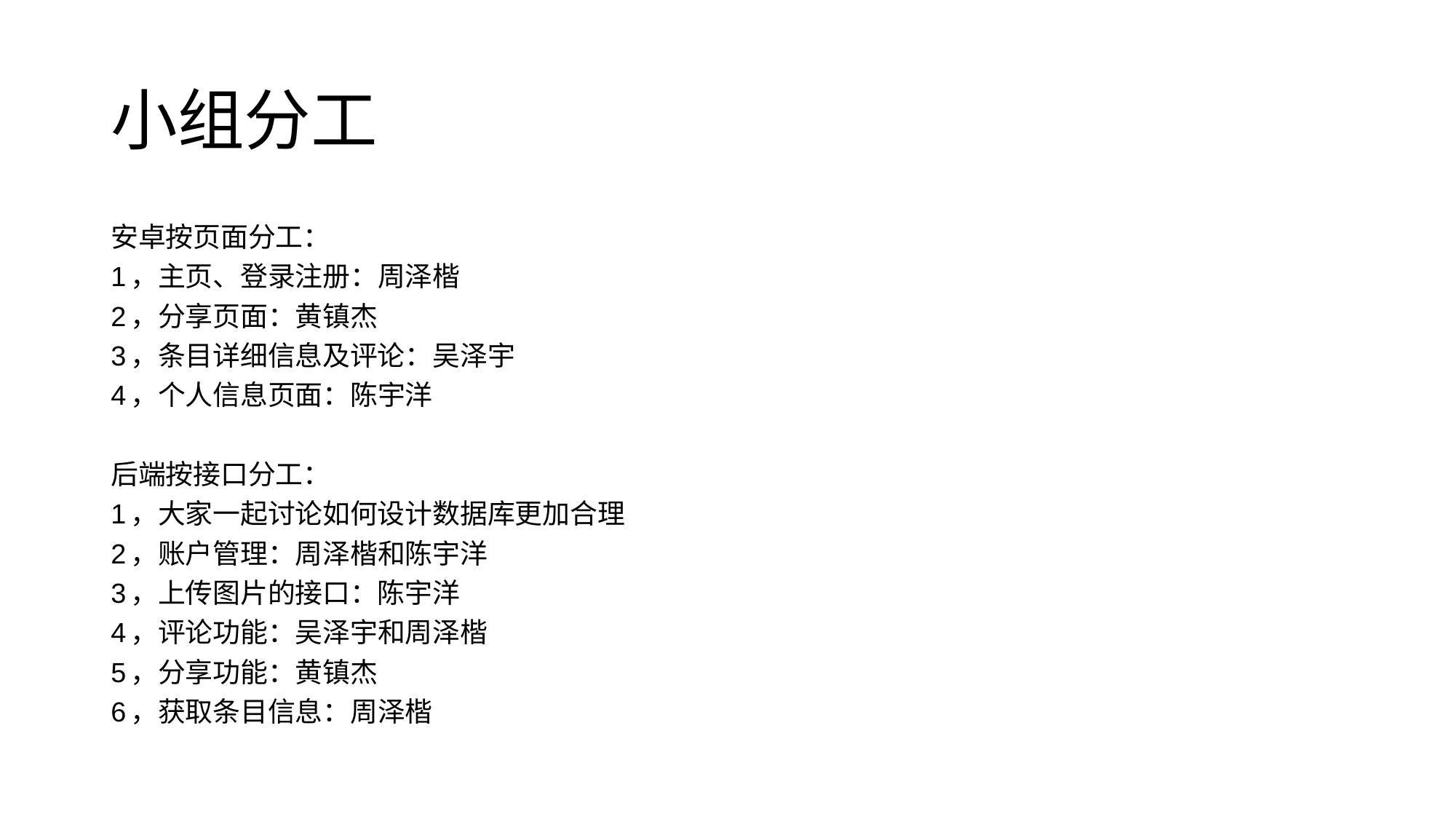

# 小组分工
安卓按页面分工：
1，主页、登录注册：周泽楷
2，分享页面：黄镇杰
3，条目详细信息及评论：吴泽宇
4，个人信息页面：陈宇洋

后端按接口分工：
1，大家一起讨论如何设计数据库更加合理
2，账户管理：周泽楷和陈宇洋
3，上传图片的接口：陈宇洋
4，评论功能：吴泽宇和周泽楷
5，分享功能：黄镇杰
6，获取条目信息：周泽楷